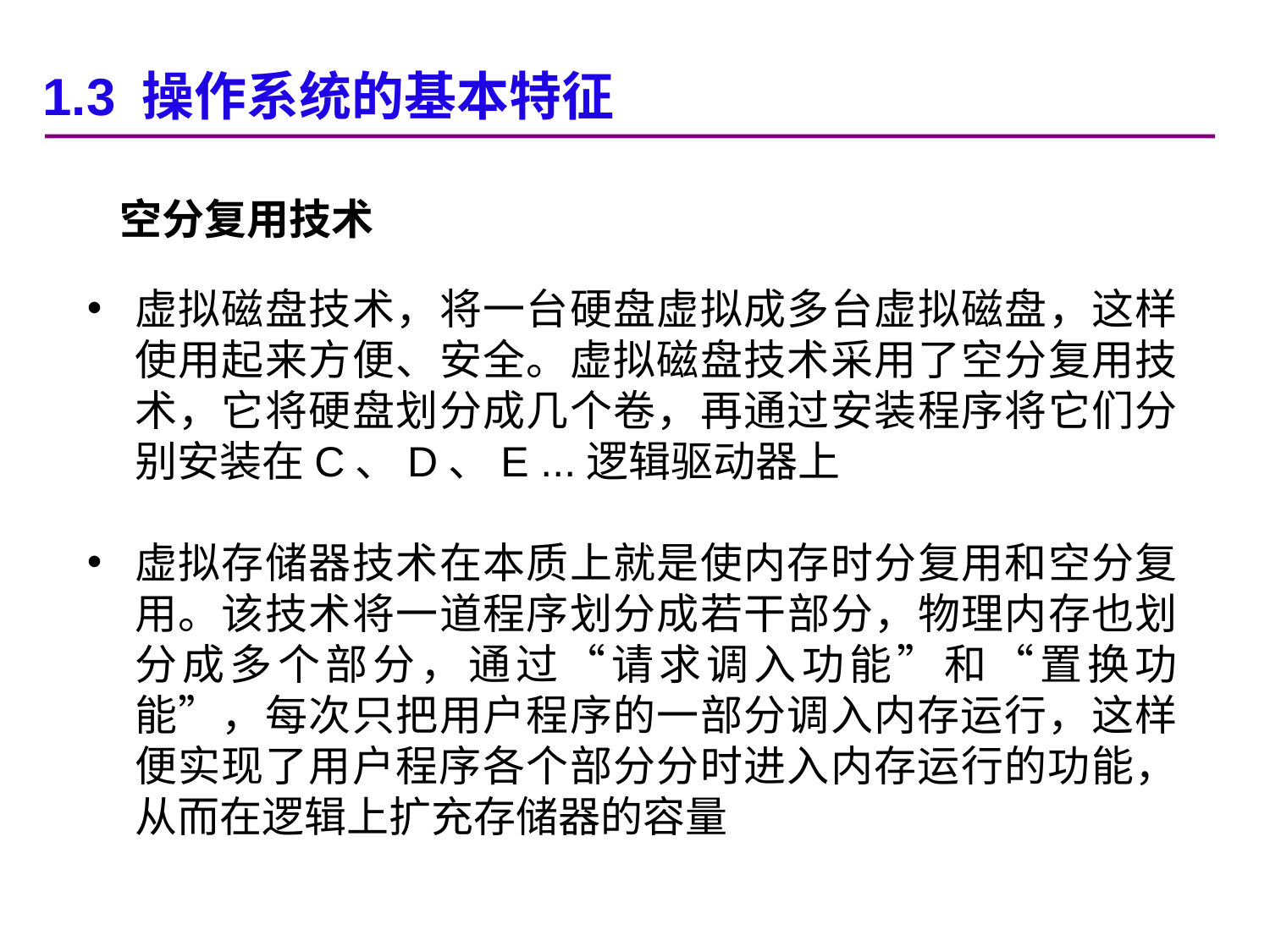

1.3 操作系统的基本特征

空分复用技术
虚拟磁盘技术，将一台硬盘虚拟成多台虚拟磁盘，这样使用起来方便、安全。虚拟磁盘技术采用了空分复用技术，它将硬盘划分成几个卷，再通过安装程序将它们分别安装在C、D、E ...逻辑驱动器上

虚拟存储器技术在本质上就是使内存时分复用和空分复用。该技术将一道程序划分成若干部分，物理内存也划分成多个部分，通过“请求调入功能”和“置换功能”，每次只把用户程序的一部分调入内存运行，这样便实现了用户程序各个部分分时进入内存运行的功能，从而在逻辑上扩充存储器的容量